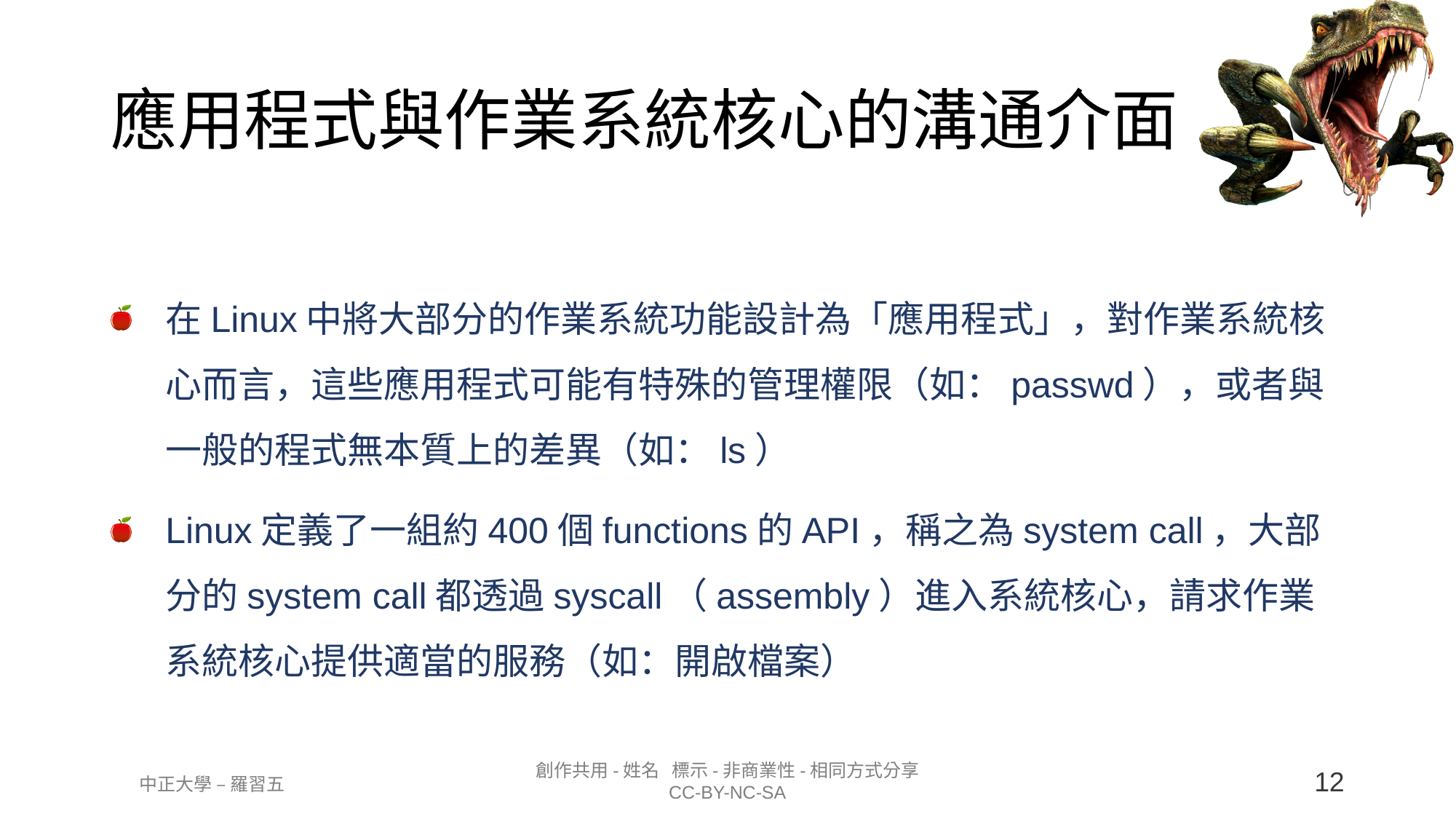

# 應用程式與作業系統核心的溝通介面
在Linux中將大部分的作業系統功能設計為「應用程式」，對作業系統核心而言，這些應用程式可能有特殊的管理權限（如：passwd），或者與一般的程式無本質上的差異（如：ls）
Linux定義了一組約400個functions的API，稱之為system call，大部分的system call都透過syscall（assembly）進入系統核心，請求作業系統核心提供適當的服務（如：開啟檔案）